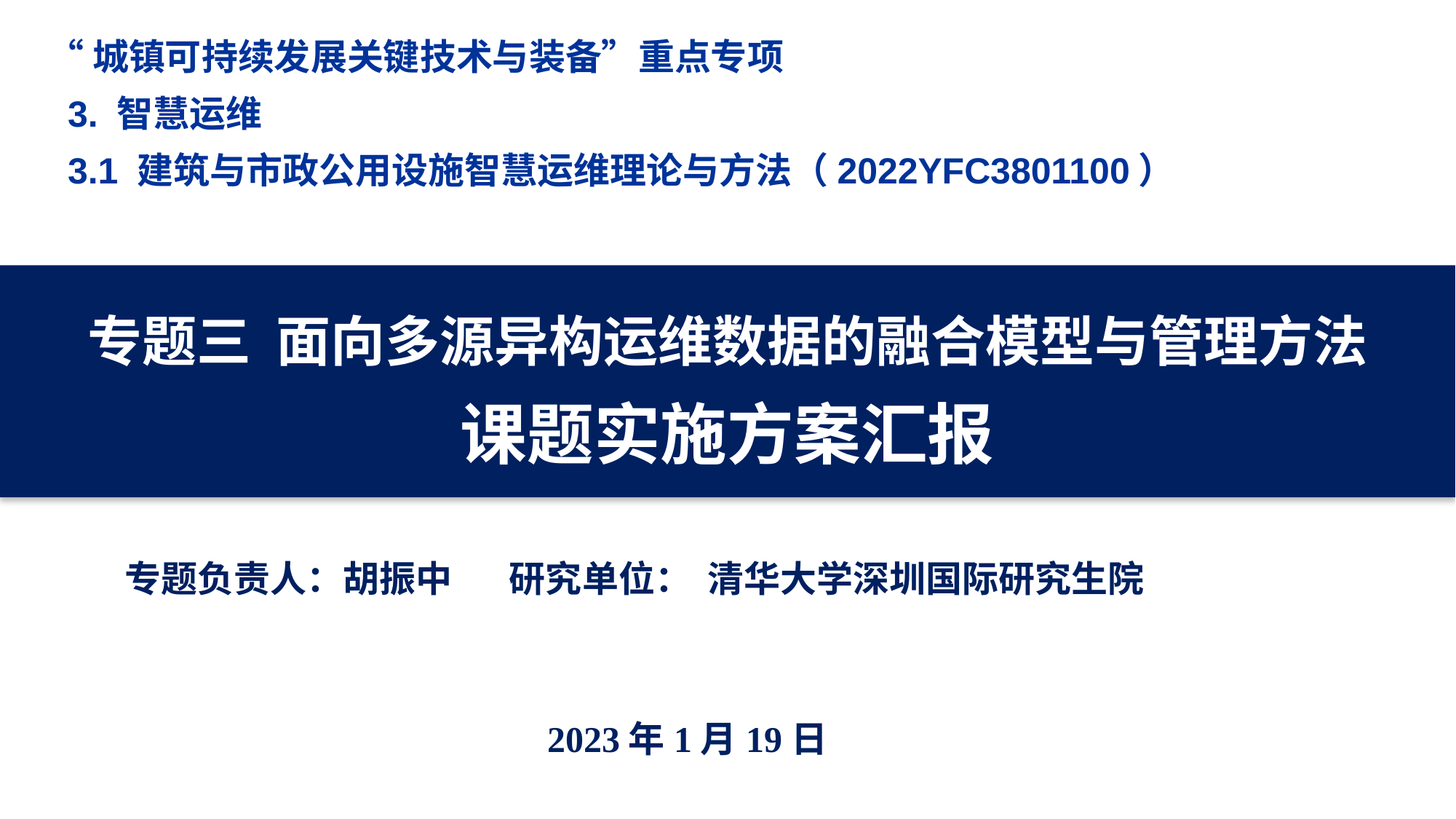

“城镇可持续发展关键技术与装备”重点专项
  3. 智慧运维
  3.1 建筑与市政公用设施智慧运维理论与方法（2022YFC3801100）
专题三  面向多源异构运维数据的融合模型与管理方法
课题实施方案汇报
专题负责人：胡振中       研究单位：  清华大学深圳国际研究生院

2023年1月19日